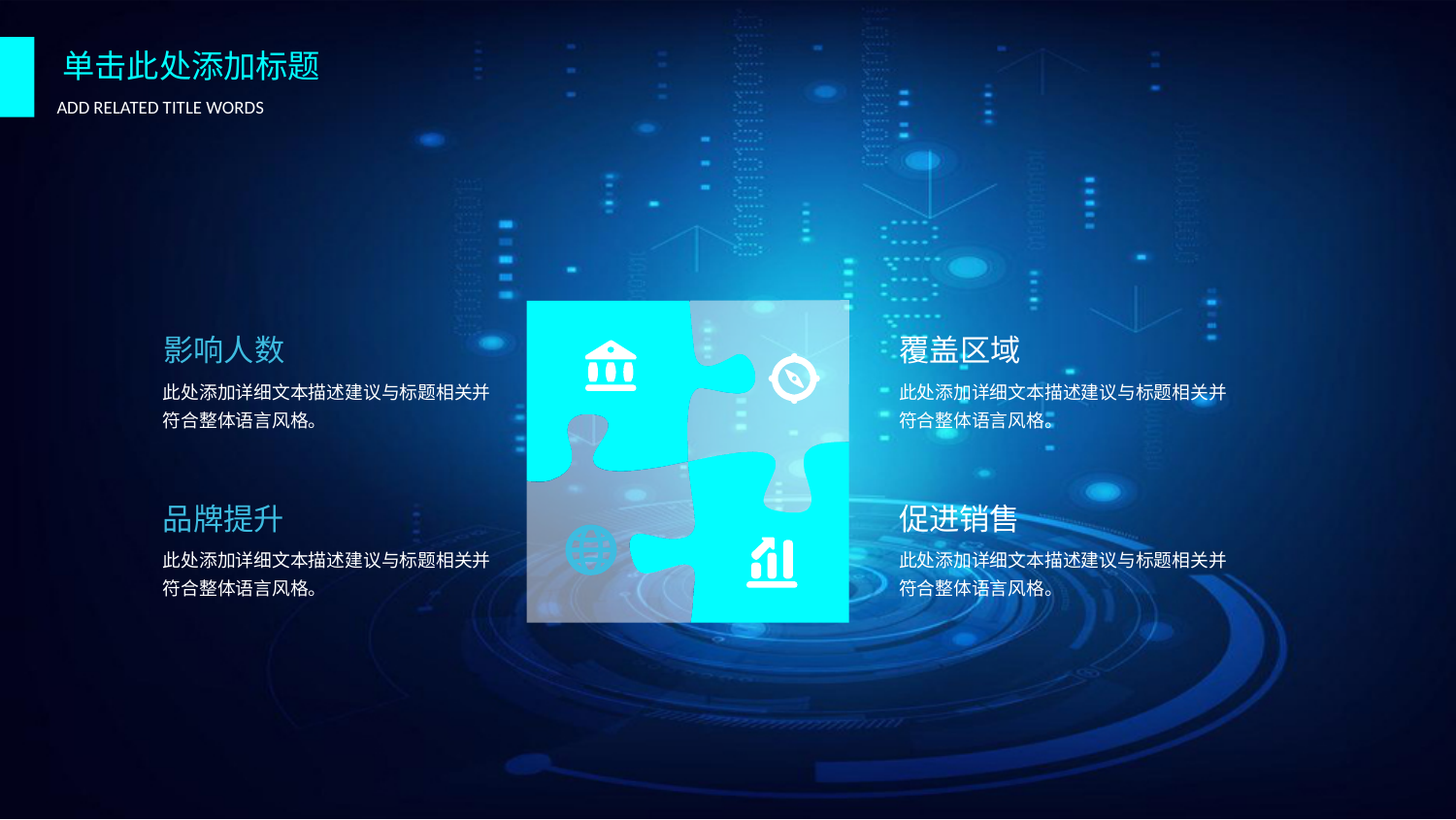

影响人数
覆盖区域
此处添加详细文本描述建议与标题相关并符合整体语言风格。
此处添加详细文本描述建议与标题相关并符合整体语言风格。

品牌提升
促进销售
此处添加详细文本描述建议与标题相关并符合整体语言风格。
此处添加详细文本描述建议与标题相关并符合整体语言风格。